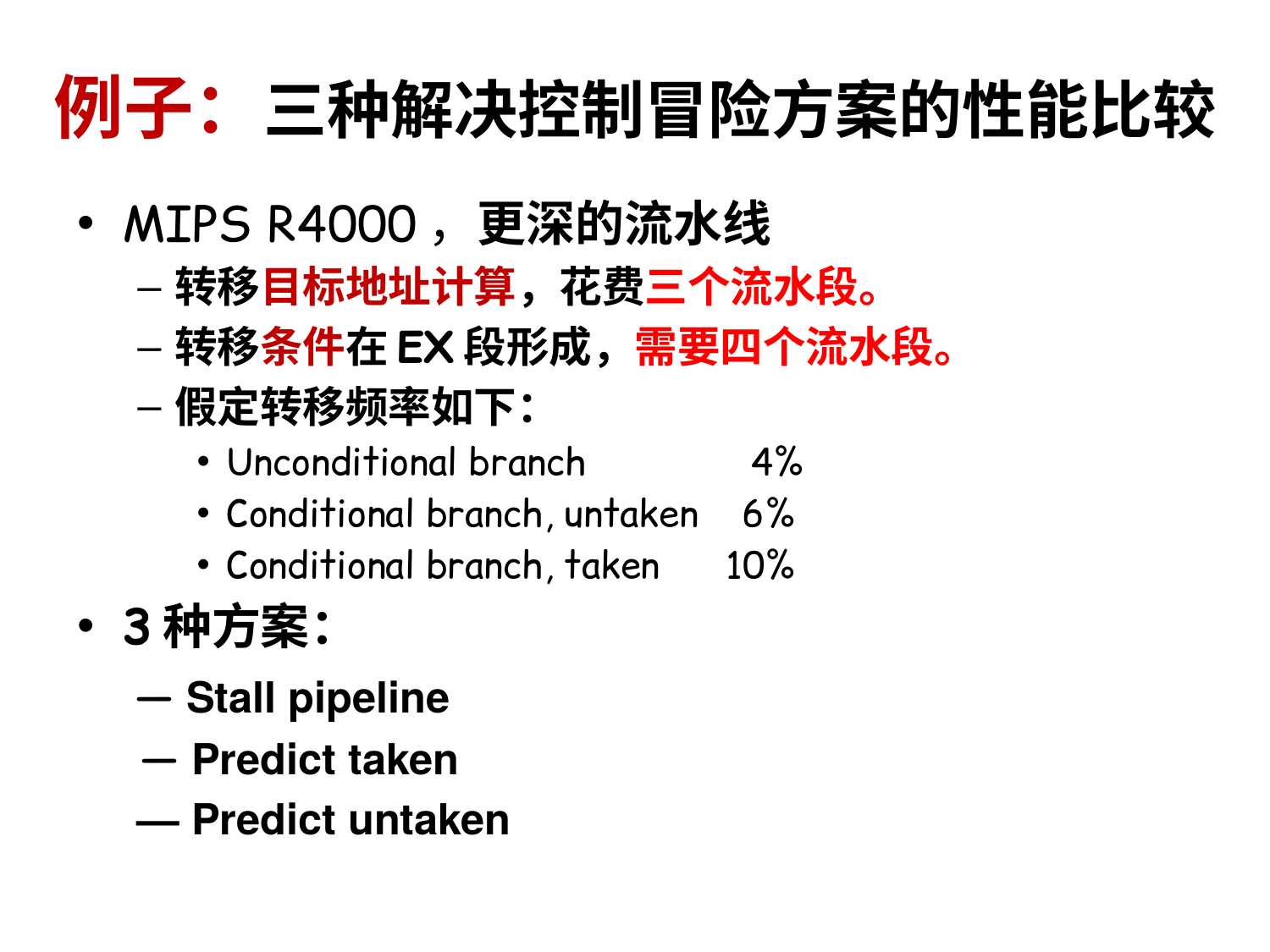

# 例子：三种解决控制冒险方案的性能比较
MIPS R4000，更深的流水线
转移目标地址计算，花费三个流水段。
转移条件在EX段形成，需要四个流水段。
假定转移频率如下：
Unconditional branch               4%
Conditional branch, untaken    6%
Conditional branch, taken      10%
3种方案：
    — Stall pipeline
     — Predict taken
     — Predict untaken

176